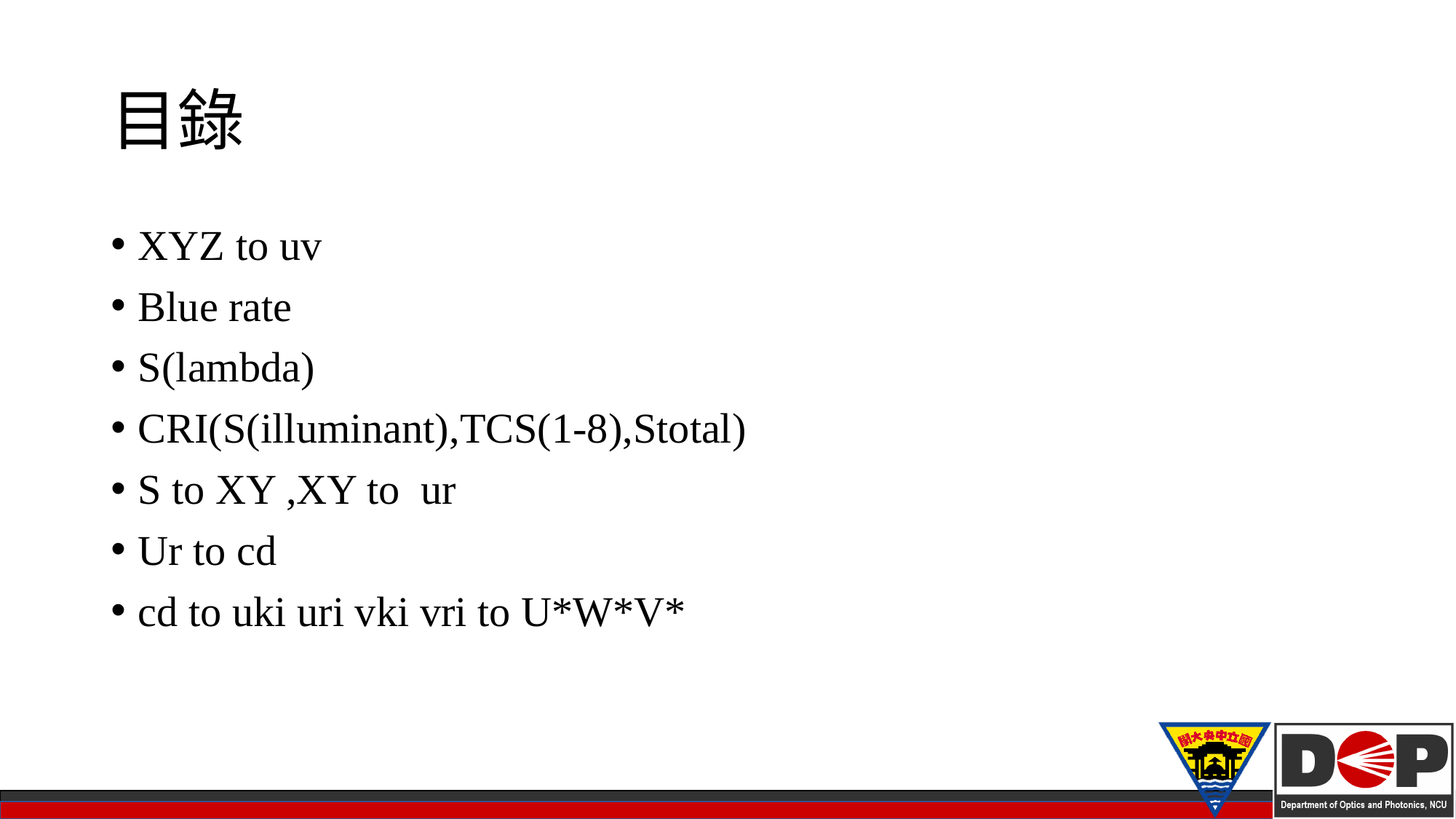

# 目錄
XYZ to uv
Blue rate
S(lambda)
CRI(S(illuminant),TCS(1-8),Stotal)
S to XY ,XY to  ur
Ur to cd
cd to uki uri vki vri to U*W*V*